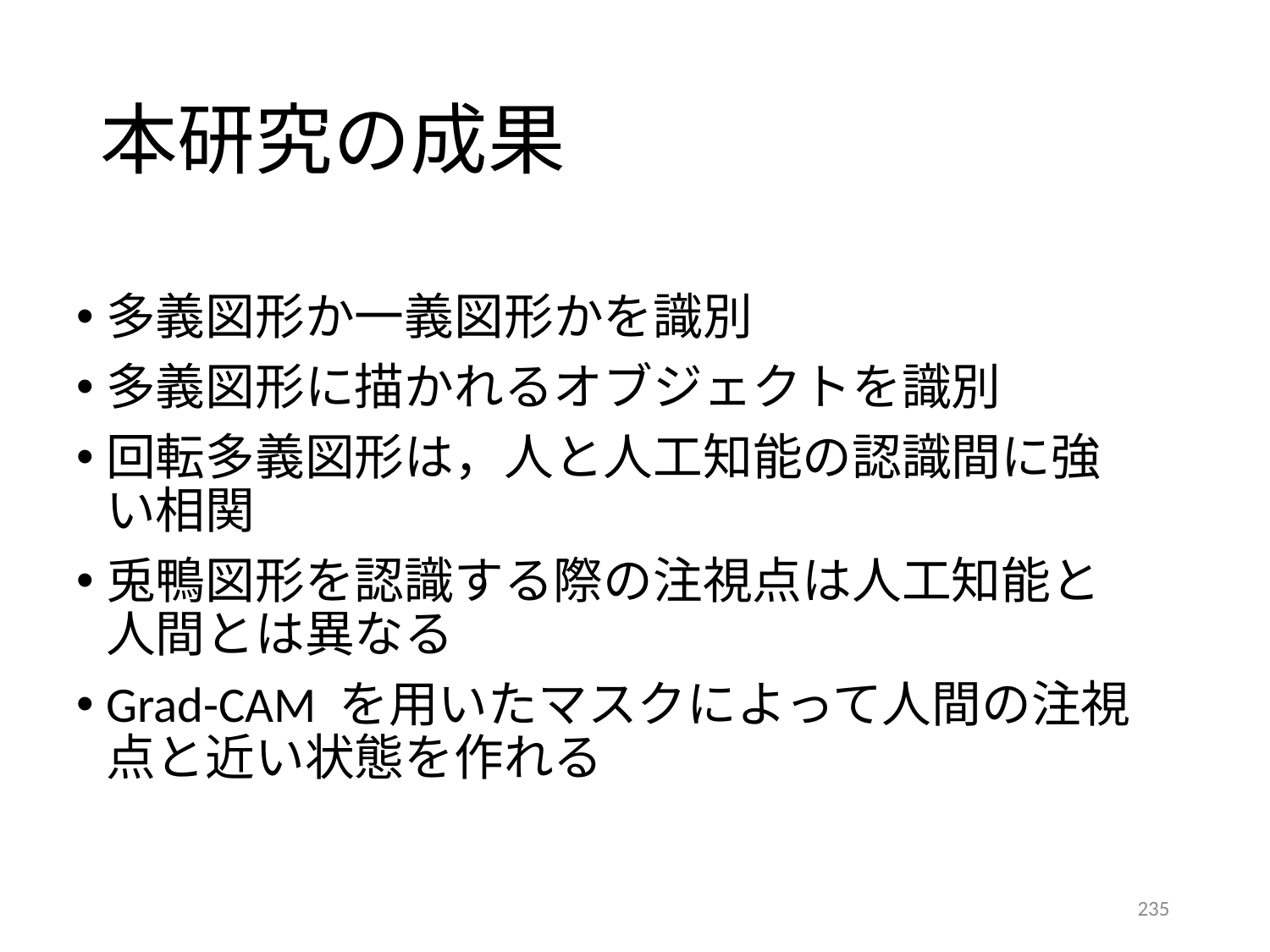

# 本研究の成果
多義図形か一義図形かを識別
多義図形に描かれるオブジェクトを識別
回転多義図形は，人と人工知能の認識間に強い相関
兎鴨図形を認識する際の注視点は人工知能と人間とは異なる
Grad-CAM を用いたマスクによって人間の注視点と近い状態を作れる

235